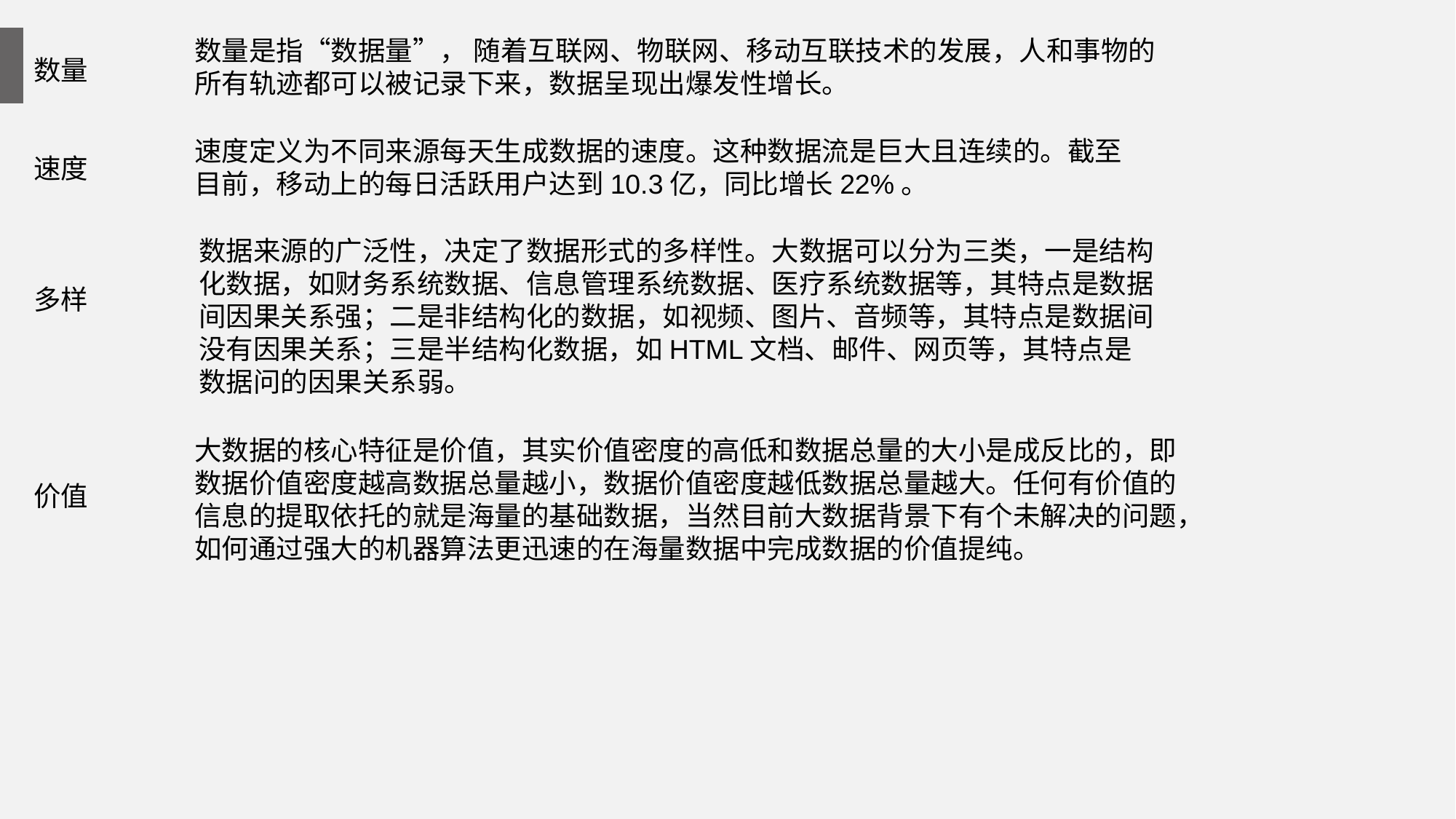

数量是指“数据量”， 随着互联网、物联网、移动互联技术的发展，人和事物的所有轨迹都可以被记录下来，数据呈现出爆发性增长。
数量

速度

多样

价值
速度定义为不同来源每天生成数据的速度。这种数据流是巨大且连续的。截至目前，移动上的每日活跃用户达到10.3亿，同比增长22%。
数据来源的广泛性，决定了数据形式的多样性。大数据可以分为三类，一是结构化数据，如财务系统数据、信息管理系统数据、医疗系统数据等，其特点是数据间因果关系强；二是非结构化的数据，如视频、图片、音频等，其特点是数据间没有因果关系；三是半结构化数据，如HTML文档、邮件、网页等，其特点是数据问的因果关系弱。
大数据的核心特征是价值，其实价值密度的高低和数据总量的大小是成反比的，即数据价值密度越高数据总量越小，数据价值密度越低数据总量越大。任何有价值的信息的提取依托的就是海量的基础数据，当然目前大数据背景下有个未解决的问题，如何通过强大的机器算法更迅速的在海量数据中完成数据的价值提纯。